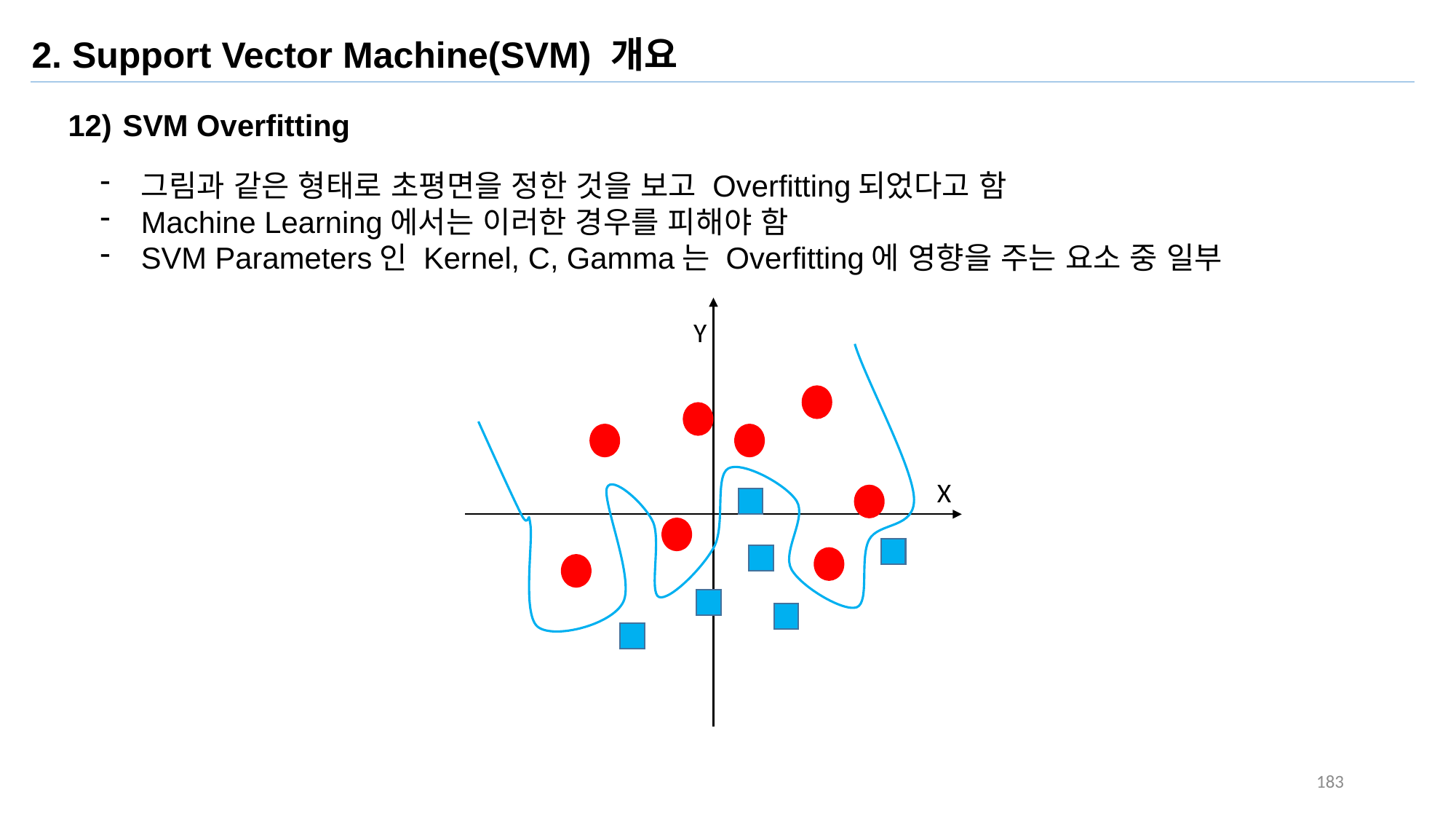

2. Support Vector Machine(SVM) 개요
SVM Overfitting
그림과 같은 형태로 초평면을 정한 것을 보고 Overfitting되었다고 함
Machine Learning에서는 이러한 경우를 피해야 함
SVM Parameters인 Kernel, C, Gamma는 Overfitting에 영향을 주는 요소 중 일부

Y

X

183